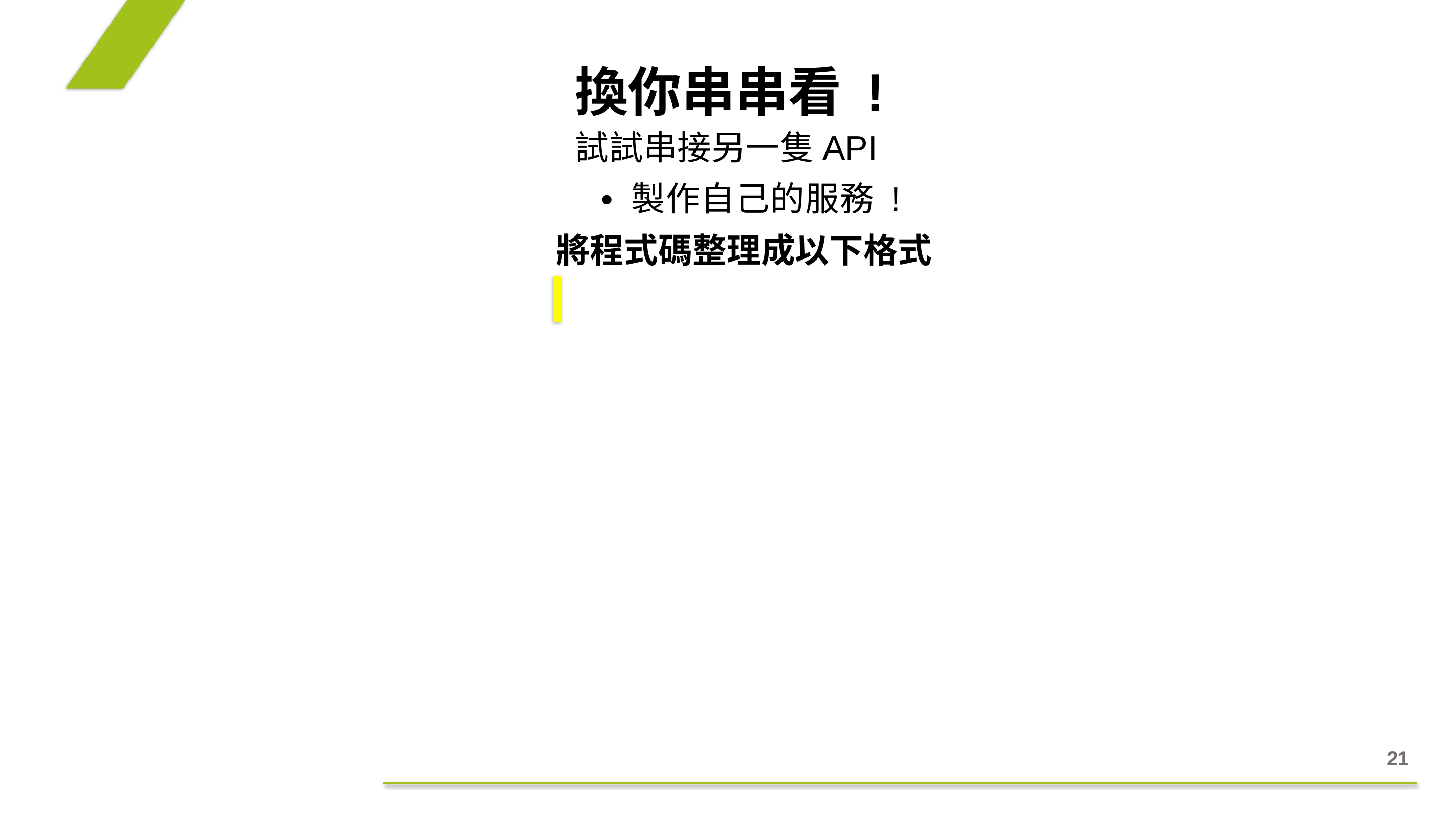

換你串串看 !
試試串接另一隻API

• 製作自己的服務 !

將程式碼整理成以下格式

21